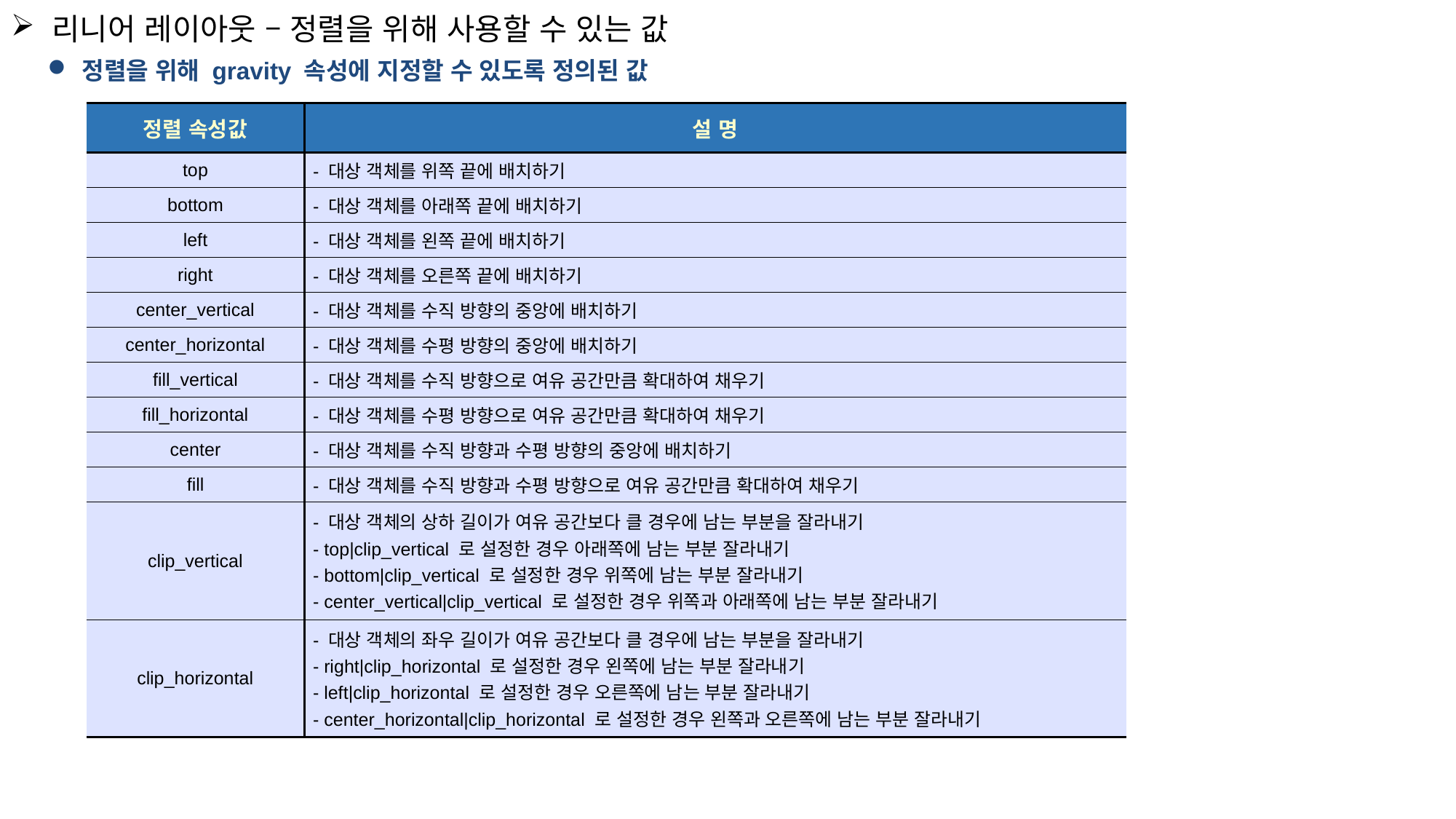

# 리니어 레이아웃 – 정렬을 위해 사용할 수 있는 값

정렬을 위해 gravity 속성에 지정할 수 있도록 정의된 값
| 정렬 속성값 | 설 명 |
| --- | --- |
| top | - 대상 객체를 위쪽 끝에 배치하기 |
| bottom | - 대상 객체를 아래쪽 끝에 배치하기 |
| left | - 대상 객체를 왼쪽 끝에 배치하기 |
| right | - 대상 객체를 오른쪽 끝에 배치하기 |
| center\_vertical | - 대상 객체를 수직 방향의 중앙에 배치하기 |
| center\_horizontal | - 대상 객체를 수평 방향의 중앙에 배치하기 |
| fill\_vertical | - 대상 객체를 수직 방향으로 여유 공간만큼 확대하여 채우기 |
| fill\_horizontal | - 대상 객체를 수평 방향으로 여유 공간만큼 확대하여 채우기 |
| center | - 대상 객체를 수직 방향과 수평 방향의 중앙에 배치하기 |
| fill | - 대상 객체를 수직 방향과 수평 방향으로 여유 공간만큼 확대하여 채우기 |
| clip\_vertical | - 대상 객체의 상하 길이가 여유 공간보다 클 경우에 남는 부분을 잘라내기 - top|clip\_vertical 로 설정한 경우 아래쪽에 남는 부분 잘라내기 - bottom|clip\_vertical 로 설정한 경우 위쪽에 남는 부분 잘라내기 - center\_vertical|clip\_vertical 로 설정한 경우 위쪽과 아래쪽에 남는 부분 잘라내기 |
| clip\_horizontal | - 대상 객체의 좌우 길이가 여유 공간보다 클 경우에 남는 부분을 잘라내기 - right|clip\_horizontal 로 설정한 경우 왼쪽에 남는 부분 잘라내기 - left|clip\_horizontal 로 설정한 경우 오른쪽에 남는 부분 잘라내기 - center\_horizontal|clip\_horizontal 로 설정한 경우 왼쪽과 오른쪽에 남는 부분 잘라내기 |